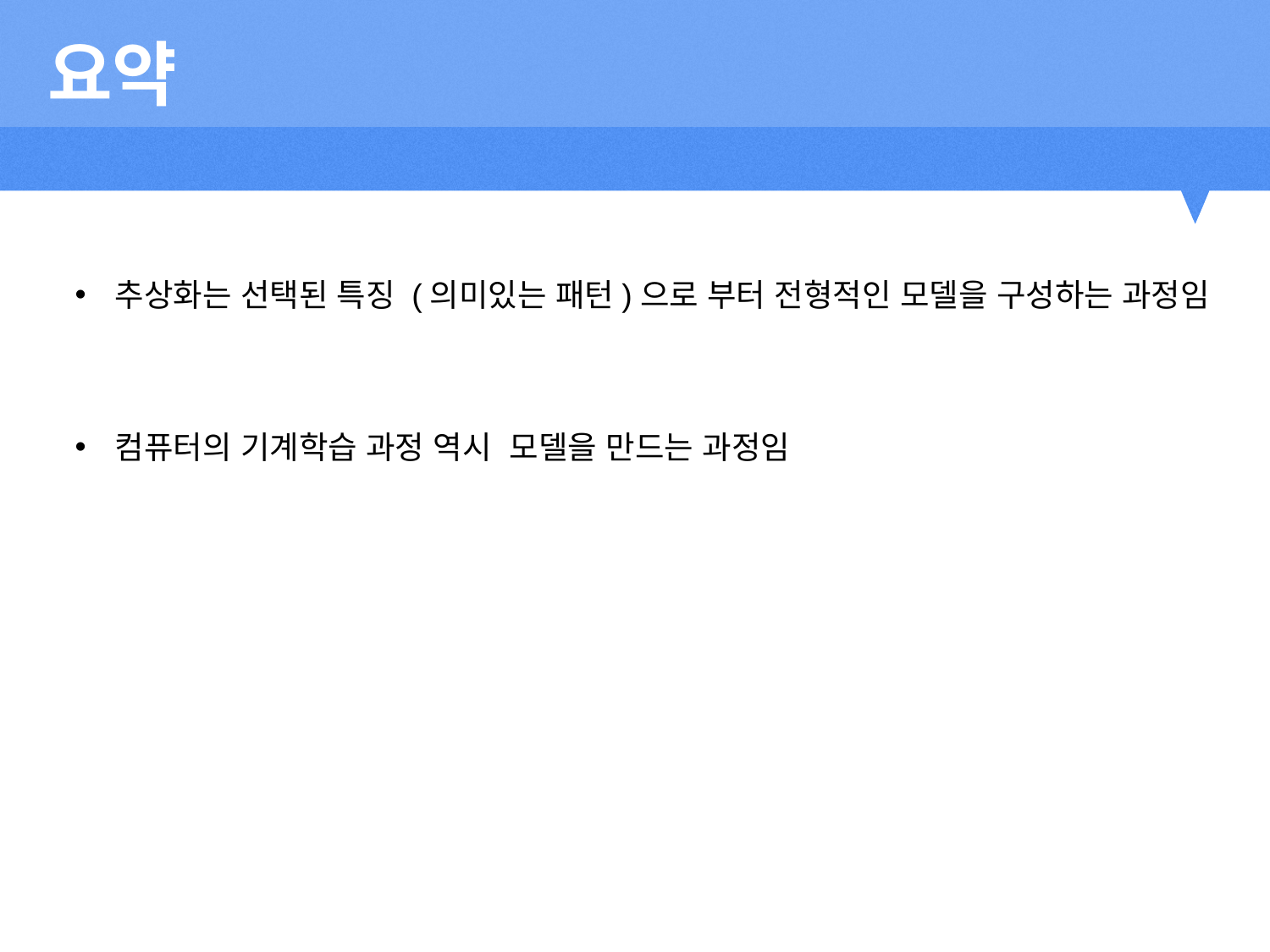

요약
추상화는 선택된 특징 (의미있는 패턴)으로 부터 전형적인 모델을 구성하는 과정임

컴퓨터의 기계학습 과정 역시  모델을 만드는 과정임